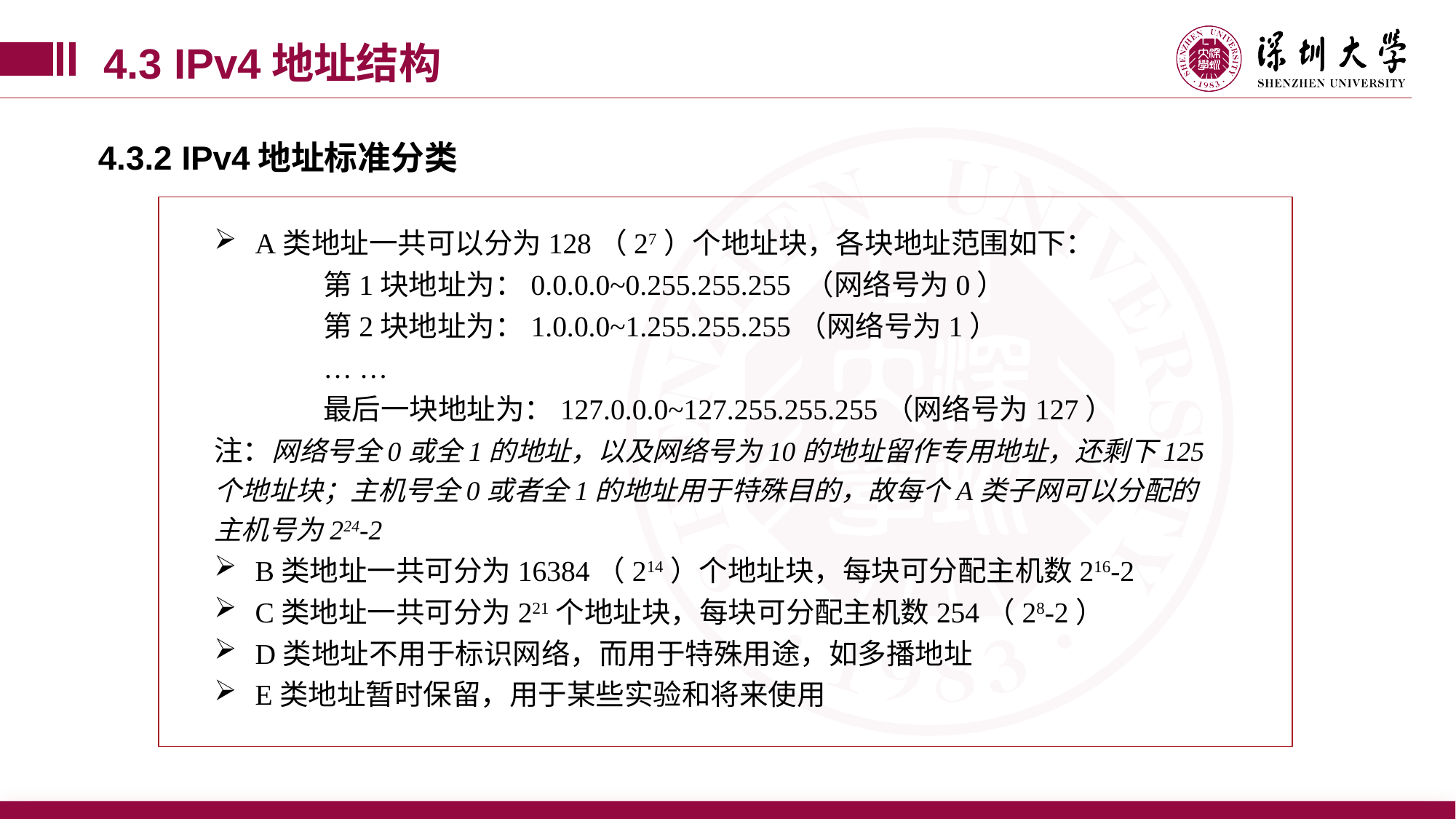

4.3 IPv4地址结构

4.3.2 IPv4地址标准分类

A类地址一共可以分为128（27）个地址块，各块地址范围如下：
	第1块地址为：0.0.0.0~0.255.255.255 （网络号为0）
	第2块地址为：1.0.0.0~1.255.255.255（网络号为1）
	… …
	最后一块地址为：127.0.0.0~127.255.255.255（网络号为127）
注：网络号全0或全1的地址，以及网络号为10的地址留作专用地址，还剩下125个地址块；主机号全0或者全1的地址用于特殊目的，故每个A类子网可以分配的主机号为224-2
B类地址一共可分为16384（214）个地址块，每块可分配主机数216-2
C类地址一共可分为221个地址块，每块可分配主机数254（28-2）
D类地址不用于标识网络，而用于特殊用途，如多播地址
E类地址暂时保留，用于某些实验和将来使用